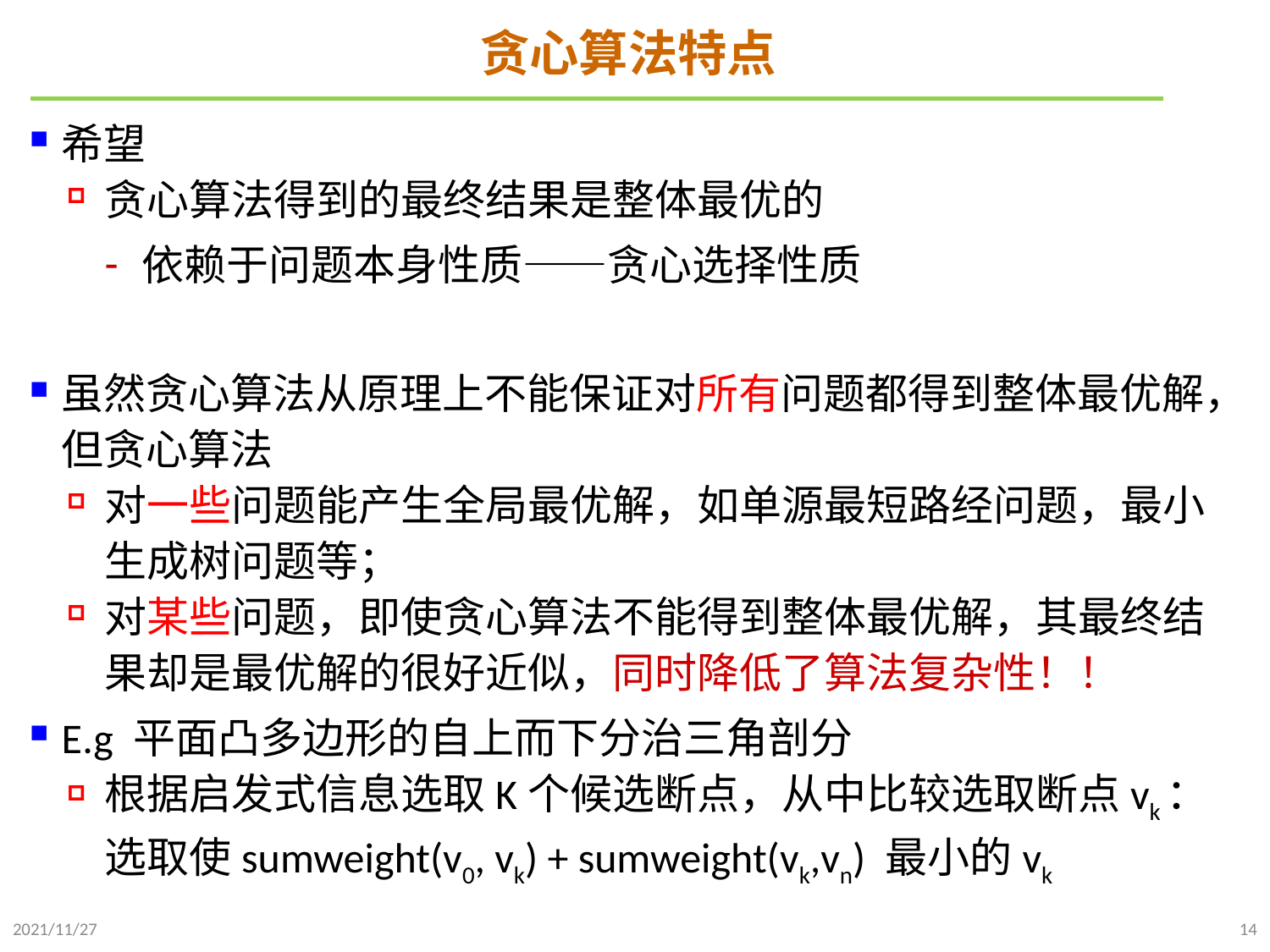

# 贪心算法特点
希望
贪心算法得到的最终结果是整体最优的
依赖于问题本身性质——贪心选择性质

虽然贪心算法从原理上不能保证对所有问题都得到整体最优解，但贪心算法
对一些问题能产生全局最优解，如单源最短路经问题，最小生成树问题等；
对某些问题，即使贪心算法不能得到整体最优解，其最终结果却是最优解的很好近似，同时降低了算法复杂性！！
E.g 平面凸多边形的自上而下分治三角剖分
根据启发式信息选取K个候选断点，从中比较选取断点vk：选取使sumweight(v0, vk) + sumweight(vk,vn) 最小的vk

2021/11/27
14